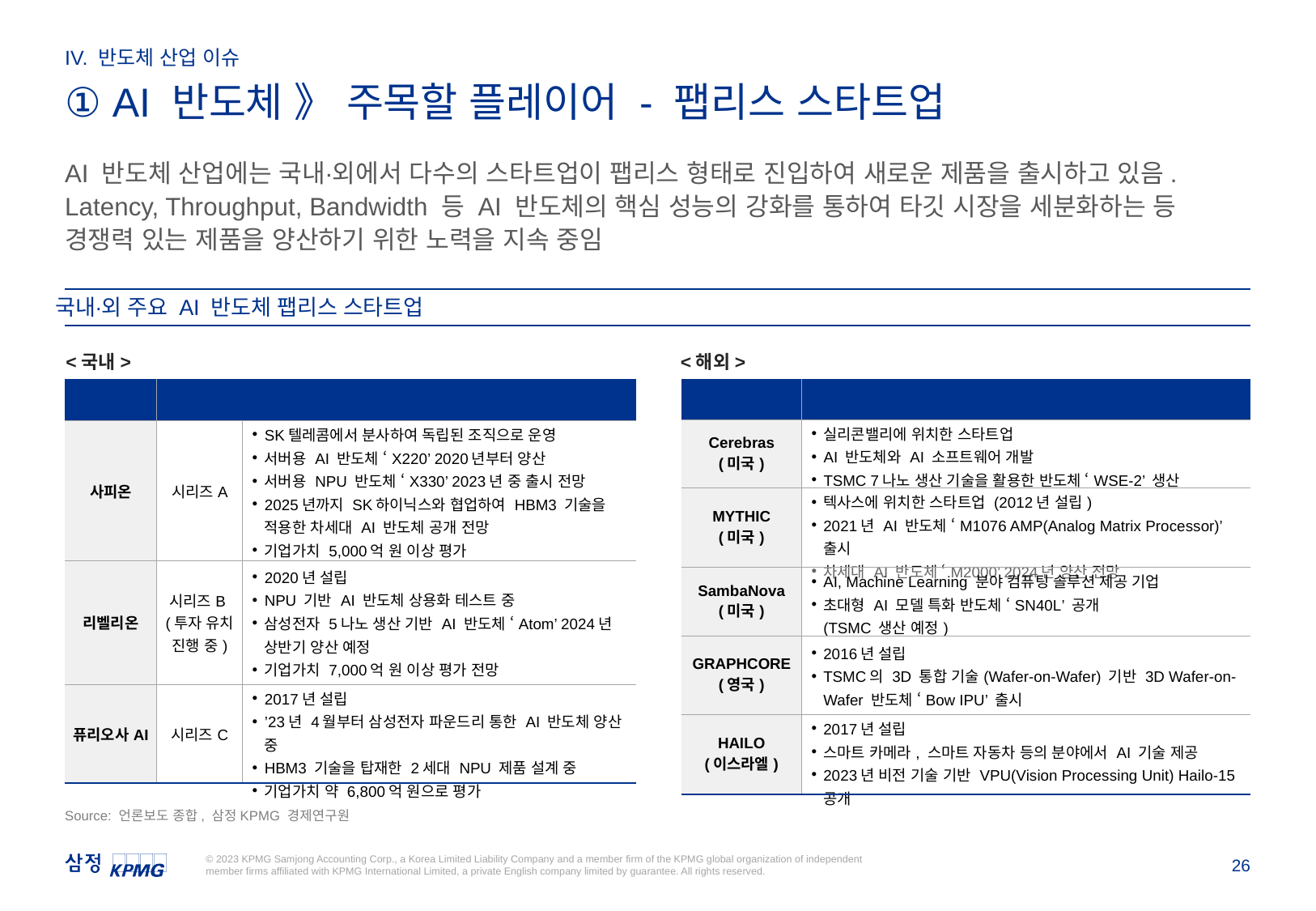

IV. 반도체 산업 이슈
① AI 반도체 》 주목할 플레이어 - 팹리스 스타트업
AI 반도체 산업에는 국내∙외에서 다수의 스타트업이 팹리스 형태로 진입하여 새로운 제품을 출시하고 있음. Latency, Throughput, Bandwidth 등 AI 반도체의 핵심 성능의 강화를 통하여 타깃 시장을 세분화하는 등 경쟁력 있는 제품을 양산하기 위한 노력을 지속 중임
국내∙외 주요 AI 반도체 팹리스 스타트업
<국내>
<해외>
| 기업명 | 내용 | 내용 |
| --- | --- | --- |
| 사피온 | 시리즈A | SK텔레콤에서 분사하여 독립된 조직으로 운영 서버용 AI 반도체 ‘X220’ 2020년부터 양산 서버용 NPU 반도체 ‘X330’ 2023년 중 출시 전망 2025년까지 SK하이닉스와 협업하여 HBM3 기술을 적용한 차세대 AI 반도체 공개 전망 기업가치 5,000억 원 이상 평가 |
| 리벨리온 | 시리즈B (투자 유치 진행 중) | 2020년 설립 NPU 기반 AI 반도체 상용화 테스트 중 삼성전자 5나노 생산 기반 AI 반도체 ‘Atom’ 2024년 상반기 양산 예정 기업가치 7,000억 원 이상 평가 전망 |
| 퓨리오사AI | 시리즈C | 2017년 설립 ’23년 4월부터 삼성전자 파운드리 통한 AI 반도체 양산 중 HBM3 기술을 탑재한 2세대 NPU 제품 설계 중 기업가치 약 6,800억 원으로 평가 |
| 기업명 | 내용 |
| --- | --- |
| Cerebras (미국) | 실리콘밸리에 위치한 스타트업 AI 반도체와 AI 소프트웨어 개발 TSMC 7나노 생산 기술을 활용한 반도체 ‘WSE-2’ 생산 |
| MYTHIC (미국) | 텍사스에 위치한 스타트업 (2012년 설립) 2021년 AI 반도체 ‘M1076 AMP(Analog Matrix Processor)’ 출시 차세대 AI 반도체 ‘M2000’ 2024년 양산 전망 |
| SambaNova (미국) | AI, Machine Learning 분야 컴퓨팅 솔루션 제공 기업 초대형 AI 모델 특화 반도체 ‘SN40L’ 공개 (TSMC 생산 예정) |
| GRAPHCORE (영국) | 2016년 설립 TSMC의 3D 통합 기술(Wafer-on-Wafer) 기반 3D Wafer-on-Wafer 반도체 ‘Bow IPU’ 출시 |
| HAILO (이스라엘) | 2017년 설립 스마트 카메라, 스마트 자동차 등의 분야에서 AI 기술 제공 2023년 비전 기술 기반 VPU(Vision Processing Unit) Hailo-15 공개 |
Source: 언론보도 종합, 삼정KPMG 경제연구원